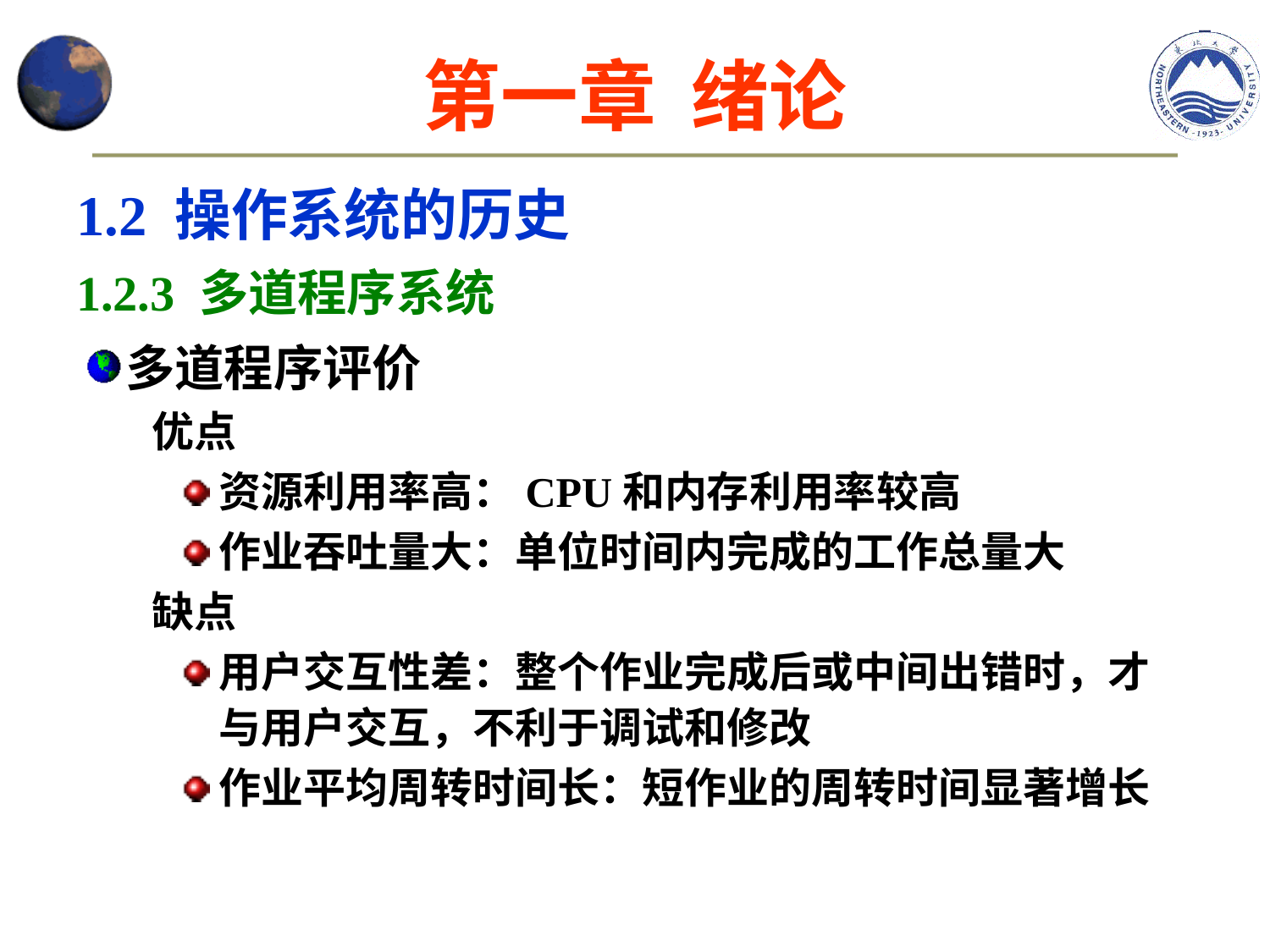

# 第一章  绪论
1.2 操作系统的历史
1.2.3 多道程序系统
多道程序评价
优点
资源利用率高：CPU和内存利用率较高
作业吞吐量大：单位时间内完成的工作总量大
缺点
用户交互性差：整个作业完成后或中间出错时，才与用户交互，不利于调试和修改
作业平均周转时间长：短作业的周转时间显著增长